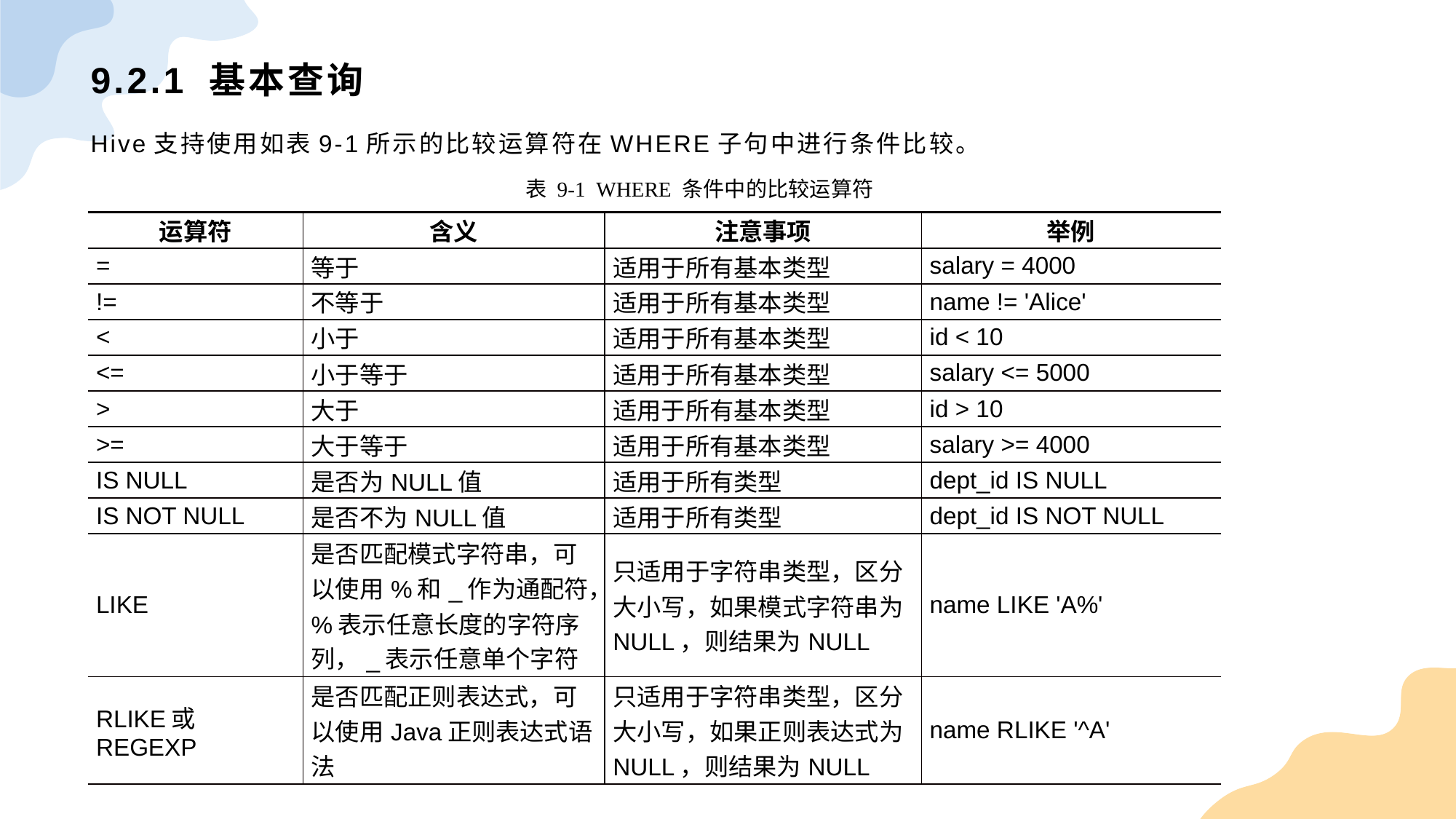

# 9.2.1 基本查询
Hive支持使用如表9-1所示的比较运算符在WHERE子句中进行条件比较。
表 9-1  WHERE 条件中的比较运算符
| 运算符 | 含义 | 注意事项 | 举例 |
| --- | --- | --- | --- |
| = | 等于 | 适用于所有基本类型 | salary = 4000 |
| != | 不等于 | 适用于所有基本类型 | name != 'Alice' |
| < | 小于 | 适用于所有基本类型 | id < 10 |
| <= | 小于等于 | 适用于所有基本类型 | salary <= 5000 |
| > | 大于 | 适用于所有基本类型 | id > 10 |
| >= | 大于等于 | 适用于所有基本类型 | salary >= 4000 |
| IS NULL | 是否为NULL值 | 适用于所有类型 | dept\_id IS NULL |
| IS NOT NULL | 是否不为NULL值 | 适用于所有类型 | dept\_id IS NOT NULL |
| LIKE | 是否匹配模式字符串，可以使用%和\_作为通配符，%表示任意长度的字符序列，\_表示任意单个字符 | 只适用于字符串类型，区分大小写，如果模式字符串为NULL，则结果为NULL | name LIKE 'A%' |
| RLIKE或REGEXP | 是否匹配正则表达式，可以使用Java正则表达式语法 | 只适用于字符串类型，区分大小写，如果正则表达式为NULL，则结果为NULL | name RLIKE '^A' |